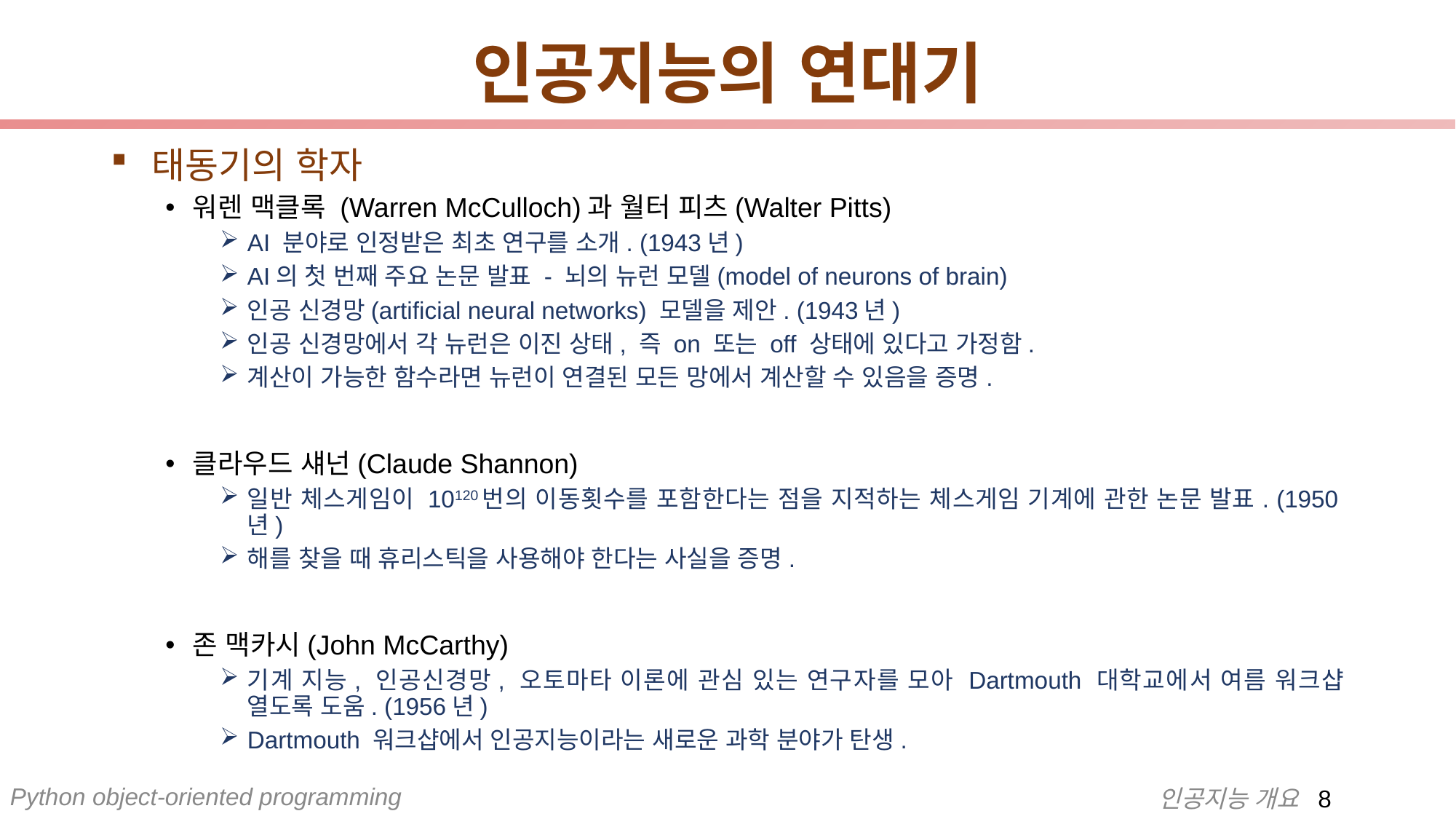

# 인공지능의 연대기
태동기의 학자
워렌 맥클록 (Warren McCulloch)과 월터 피츠(Walter Pitts)
AI 분야로 인정받은 최초 연구를 소개. (1943년)
AI의 첫 번째 주요 논문 발표 - 뇌의 뉴런 모델(model of neurons of brain)
인공 신경망(artificial neural networks) 모델을 제안. (1943년)
인공 신경망에서 각 뉴런은 이진 상태, 즉 on 또는 off 상태에 있다고 가정함.
계산이 가능한 함수라면 뉴런이 연결된 모든 망에서 계산할 수 있음을 증명.

클라우드 섀넌(Claude Shannon)
일반 체스게임이 10120번의 이동횟수를 포함한다는 점을 지적하는 체스게임 기계에 관한 논문 발표. (1950년)
해를 찾을 때 휴리스틱을 사용해야 한다는 사실을 증명.

존 맥카시(John McCarthy)
기계 지능, 인공신경망, 오토마타 이론에 관심 있는 연구자를 모아 Dartmouth 대학교에서 여름 워크샵 열도록 도움. (1956년)
Dartmouth 워크샵에서 인공지능이라는 새로운 과학 분야가 탄생.